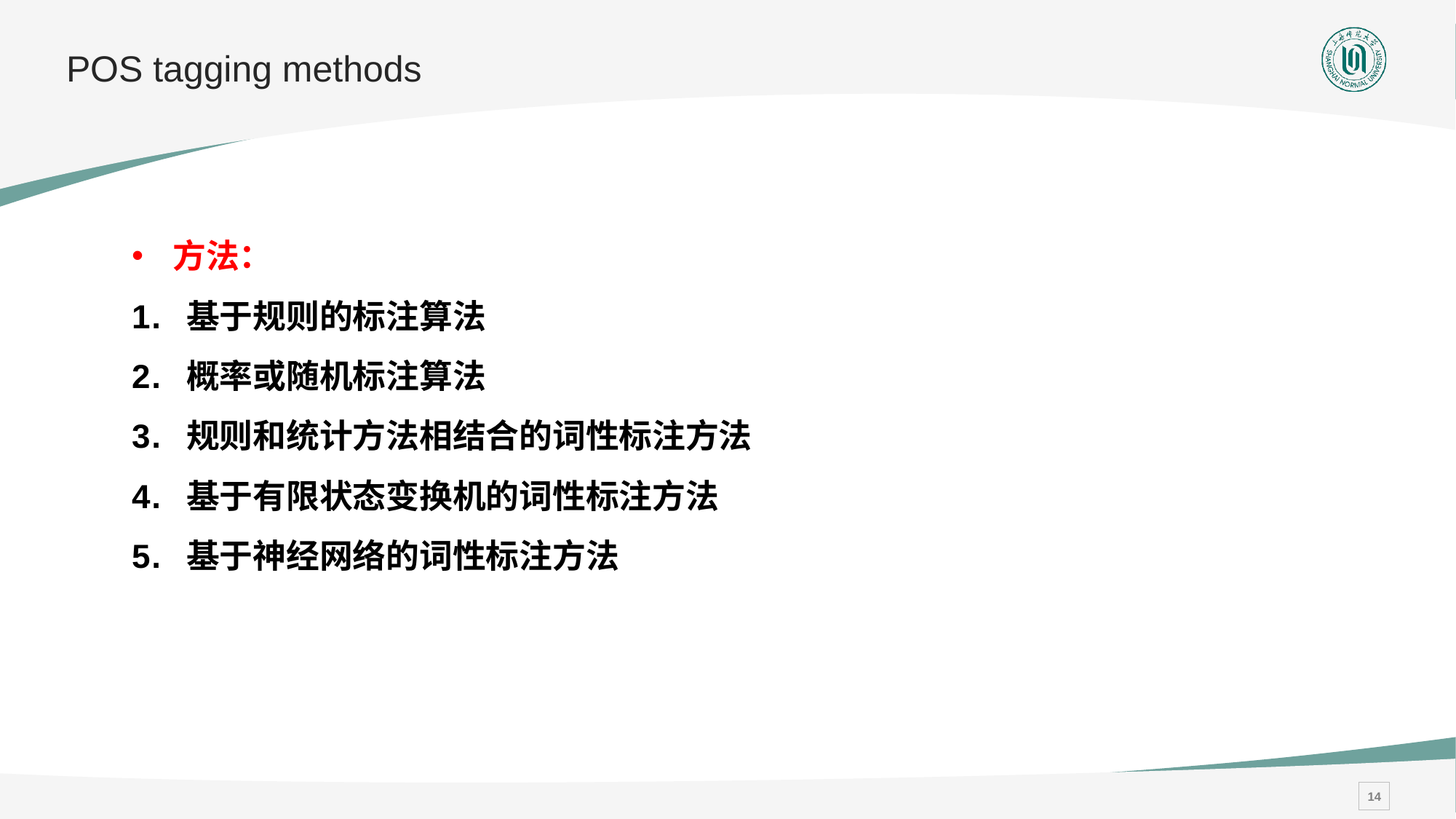

# POS tagging methods
方法：
基于规则的标注算法
概率或随机标注算法
规则和统计方法相结合的词性标注方法
基于有限状态变换机的词性标注方法
基于神经网络的词性标注方法